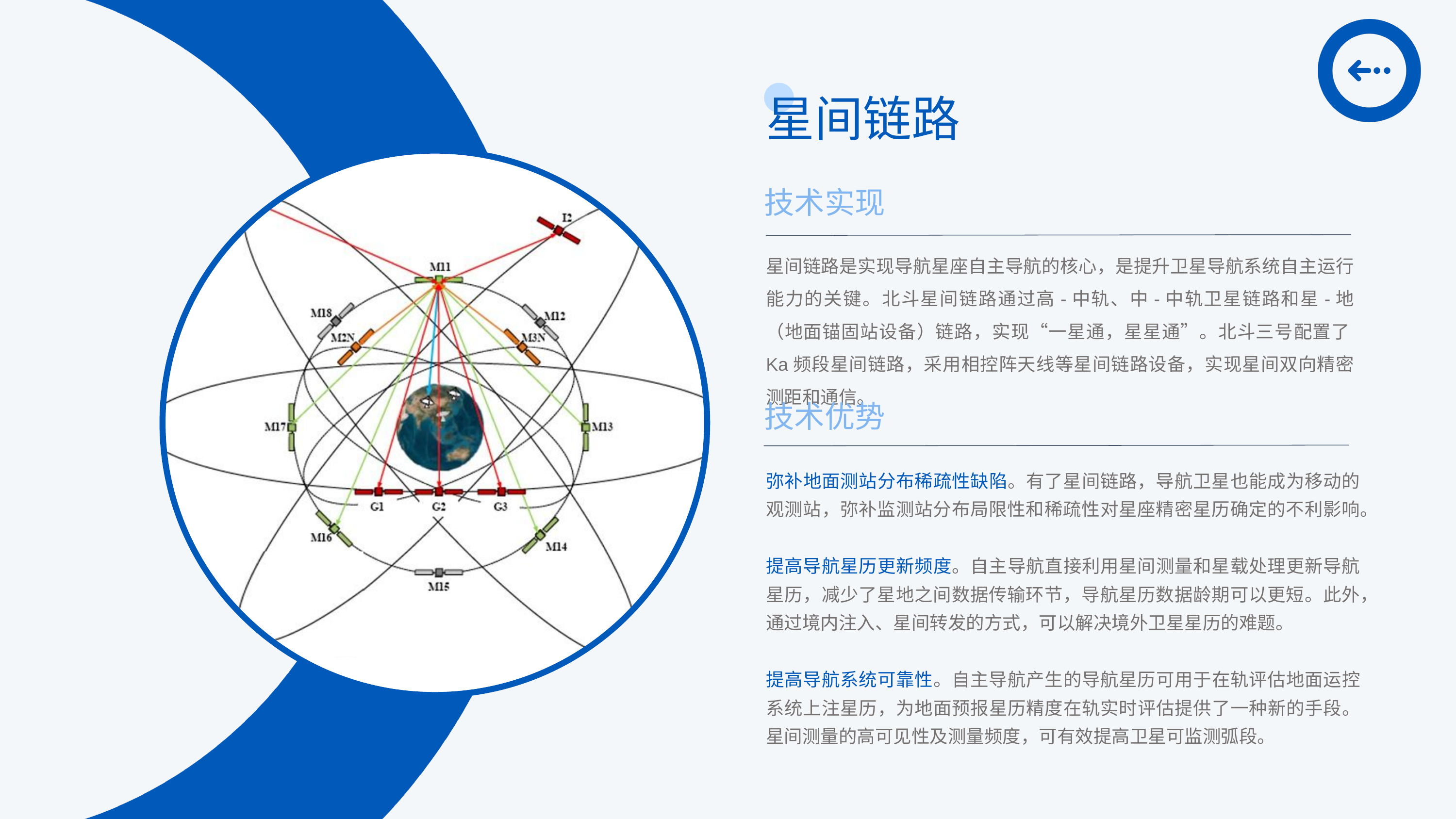

星间链路

技术实现

星间链路是实现导航星座自主导航的核心，是提升卫星导航系统自主运行能力的关键。北斗星间链路通过高-中轨、中-中轨卫星链路和星-地（地面锚固站设备）链路，实现“一星通，星星通”。北斗三号配置了Ka频段星间链路，采用相控阵天线等星间链路设备，实现星间双向精密测距和通信。
技术优势

弥补地面测站分布稀疏性缺陷。有了星间链路，导航卫星也能成为移动的观测站，弥补监测站分布局限性和稀疏性对星座精密星历确定的不利影响。

提高导航星历更新频度。自主导航直接利用星间测量和星载处理更新导航星历，减少了星地之间数据传输环节，导航星历数据龄期可以更短。此外，通过境内注入、星间转发的方式，可以解决境外卫星星历的难题。

提高导航系统可靠性。自主导航产生的导航星历可用于在轨评估地面运控系统上注星历，为地面预报星历精度在轨实时评估提供了一种新的手段。星间测量的高可见性及测量频度，可有效提高卫星可监测弧段。